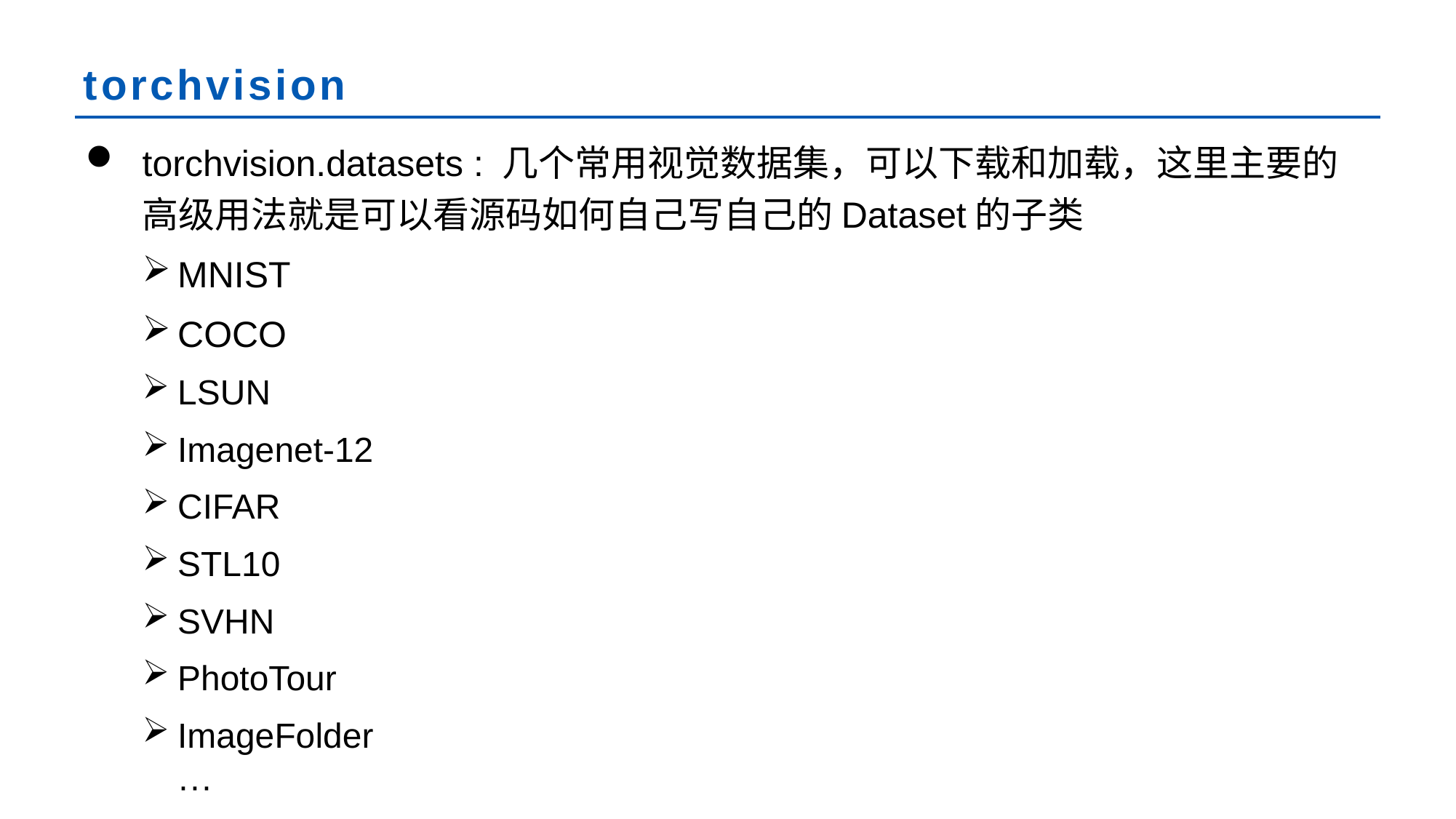

# torchvision
torchvision.datasets : 几个常用视觉数据集，可以下载和加载，这里主要的高级用法就是可以看源码如何自己写自己的Dataset的子类
MNIST
COCO
LSUN
Imagenet-12
CIFAR
STL10
SVHN
PhotoTour
ImageFolder
···
21